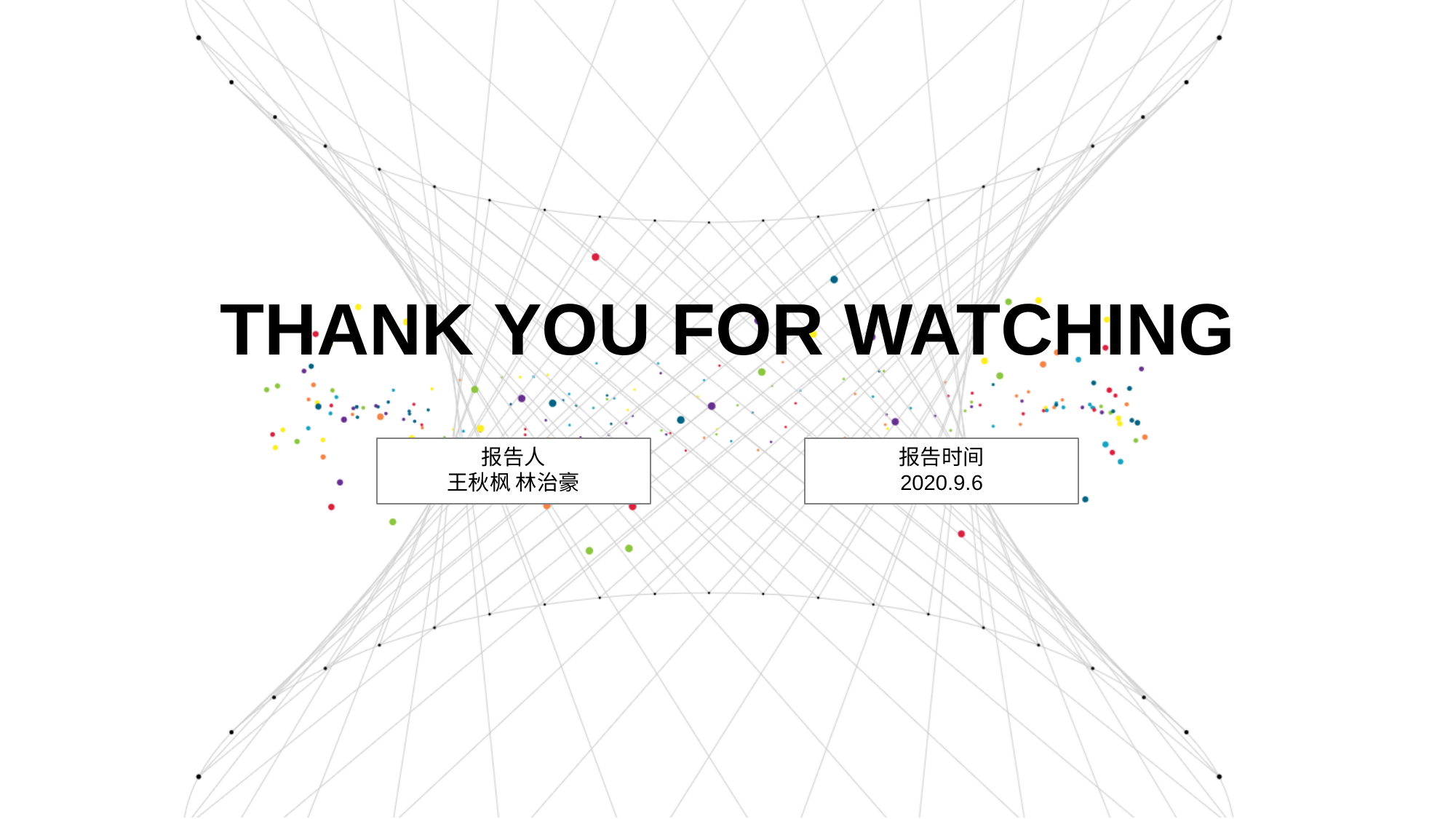

THANK YOU FOR WATCHING
报告时间
2020.9.6
报告人
王秋枫 林治豪